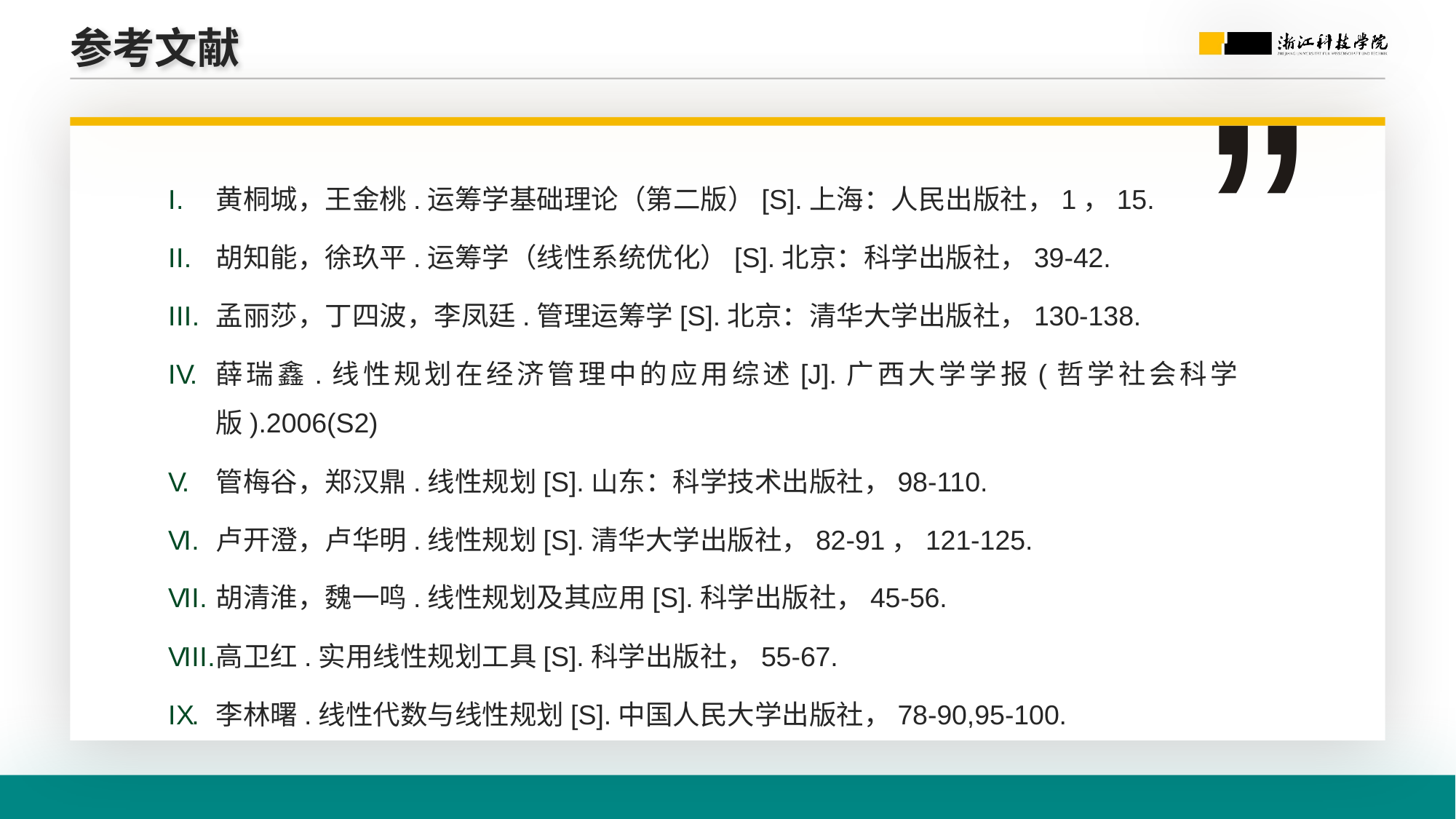

参考文献
黄桐城，王金桃.运筹学基础理论（第二版）[S].上海：人民出版社，1，15.
胡知能，徐玖平.运筹学（线性系统优化）[S].北京：科学出版社，39-42.
孟丽莎，丁四波，李凤廷.管理运筹学[S].北京：清华大学出版社，130-138.
薛瑞鑫.线性规划在经济管理中的应用综述[J].广西大学学报(哲学社会科学版).2006(S2)
管梅谷，郑汉鼎.线性规划[S].山东：科学技术出版社，98-110.
卢开澄，卢华明.线性规划[S].清华大学出版社，82-91，121-125.
胡清淮，魏一鸣.线性规划及其应用[S].科学出版社，45-56.
高卫红.实用线性规划工具[S].科学出版社，55-67.
李林曙.线性代数与线性规划[S].中国人民大学出版社，78-90,95-100.